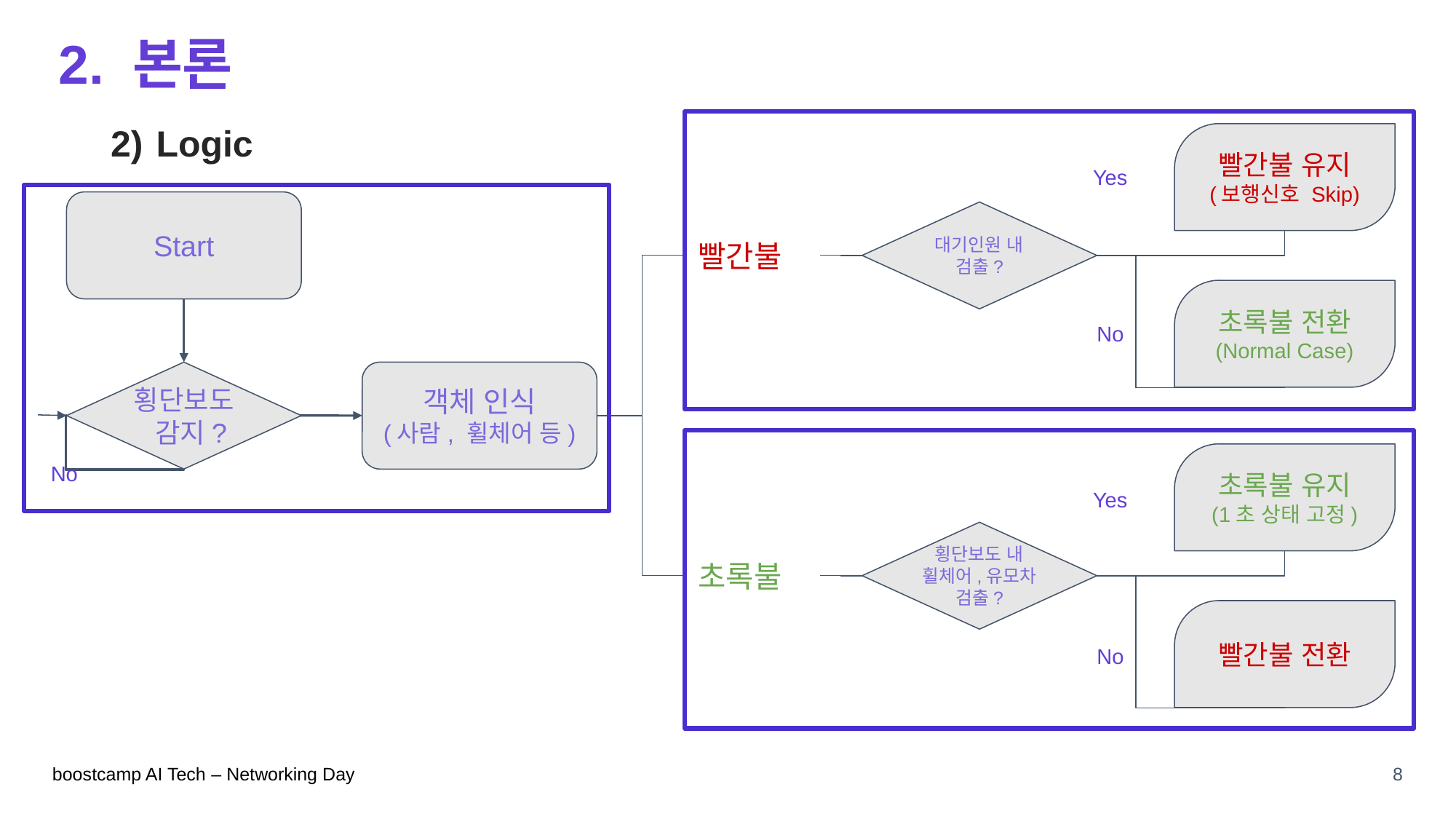

2. 본론
Logic

빨간불 유지
(보행신호 Skip)
Yes

Start
대기인원 내
검출?
빨간불
초록불 전환
(Normal Case)
No
객체 인식
(사람, 휠체어 등)
횡단보도
 감지?

초록불 유지
(1초 상태 고정)
No
Yes
횡단보도 내 휠체어,유모차
검출?
초록불
빨간불 전환
No
8